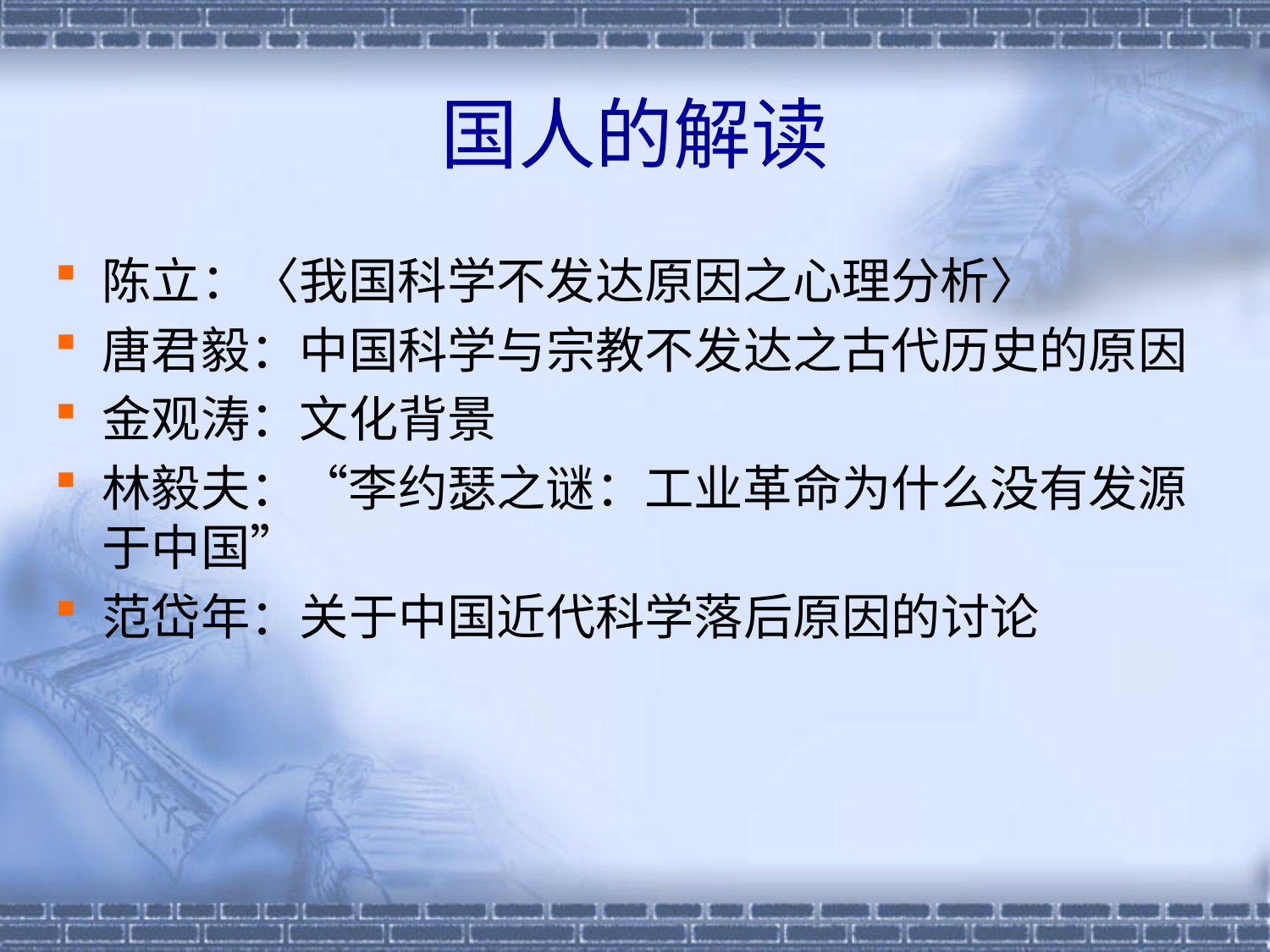

# 国人的解读
陈立：〈我国科学不发达原因之心理分析〉
唐君毅：中国科学与宗教不发达之古代历史的原因
金观涛：文化背景
林毅夫：“李约瑟之谜：工业革命为什么没有发源于中国”
范岱年：关于中国近代科学落后原因的讨论